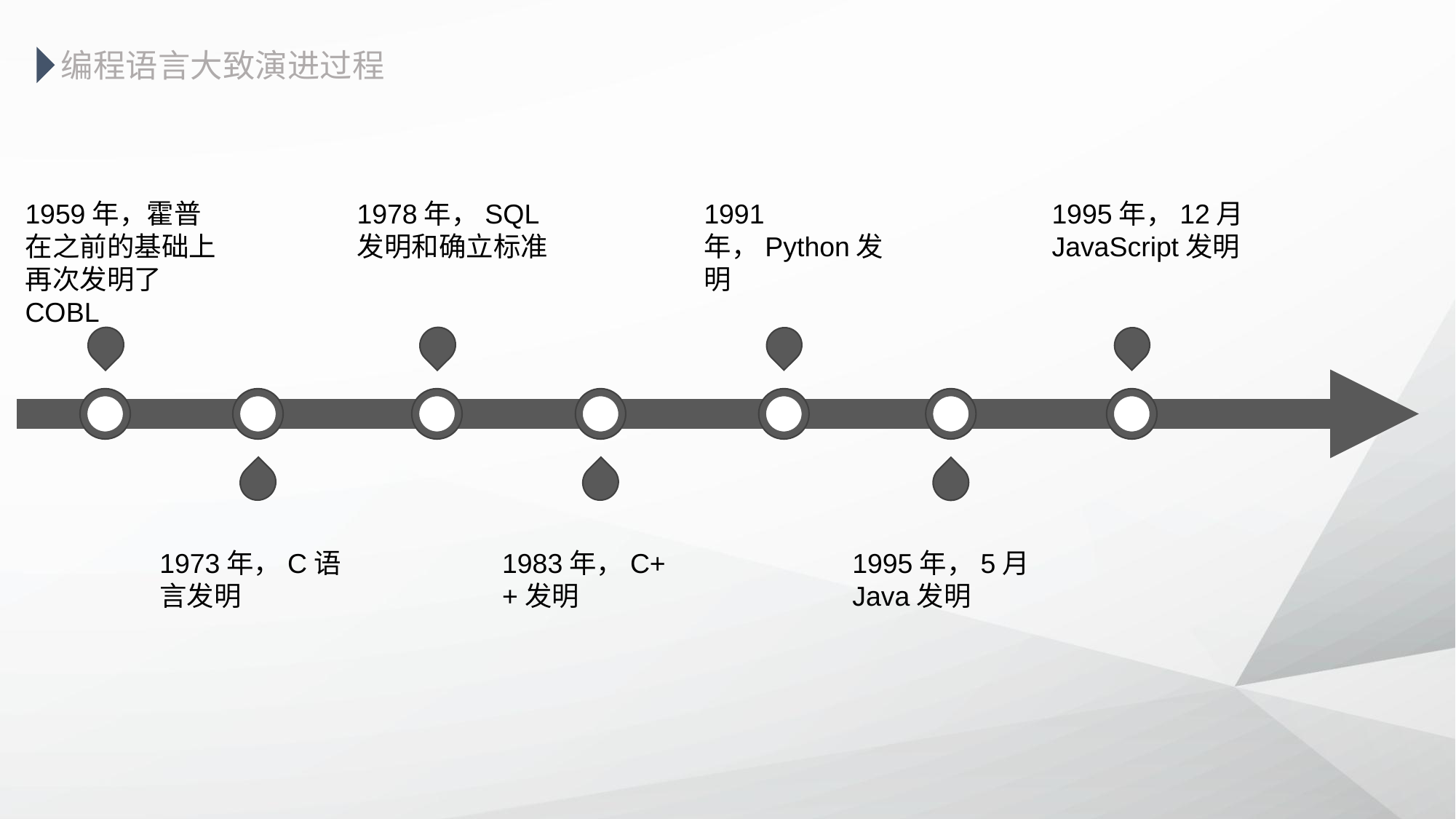

编程语言大致演进过程

1959年，霍普在之前的基础上再次发明了COBL
1978年，SQL发明和确立标准
1991年，Python发明
1995年，12月JavaScript发明

1973年，C语言发明
1983年，C++发明
1995年，5月Java发明